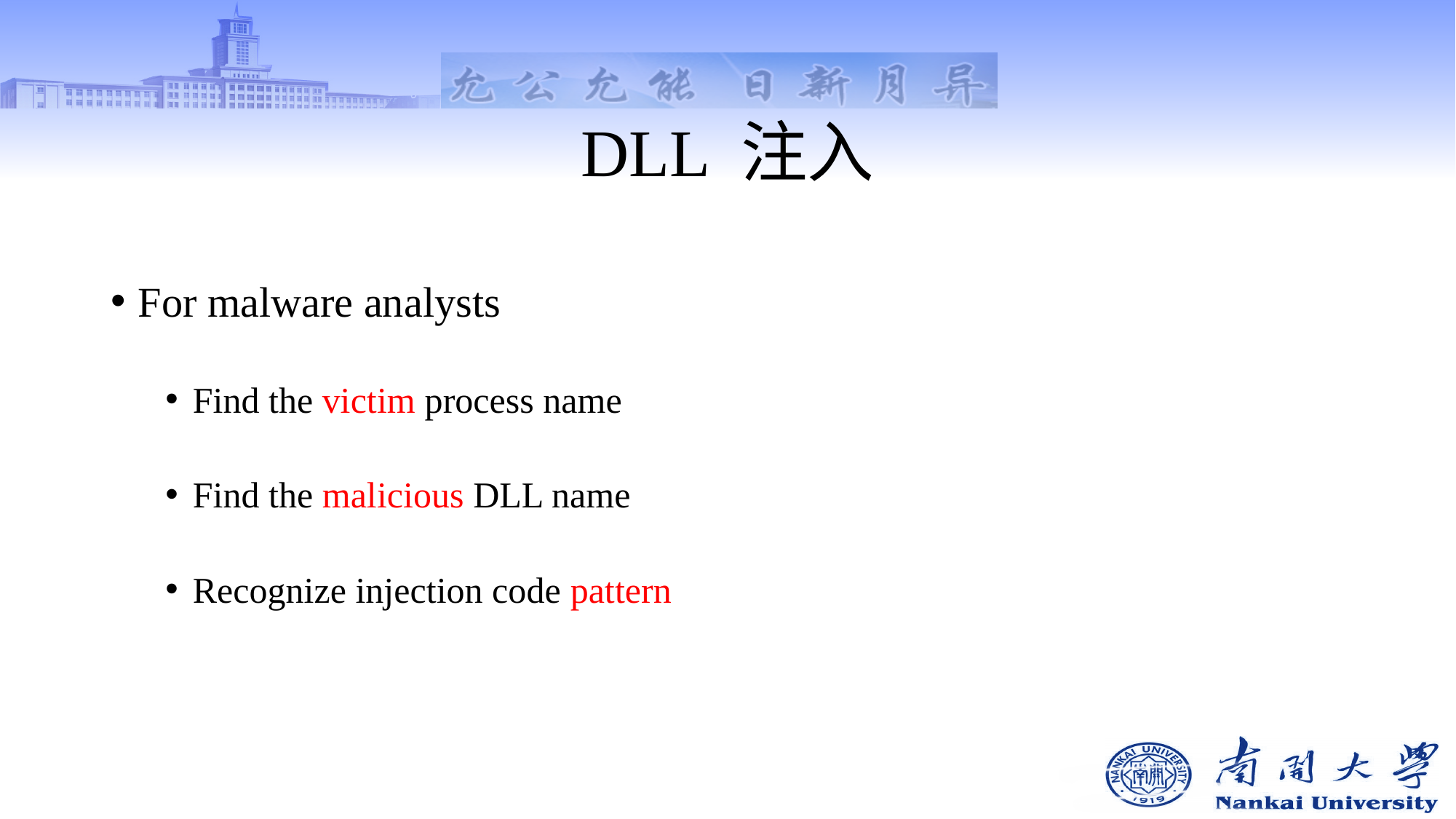

# DLL 注入
For malware analysts
Find the victim process name
Find the malicious DLL name
Recognize injection code pattern